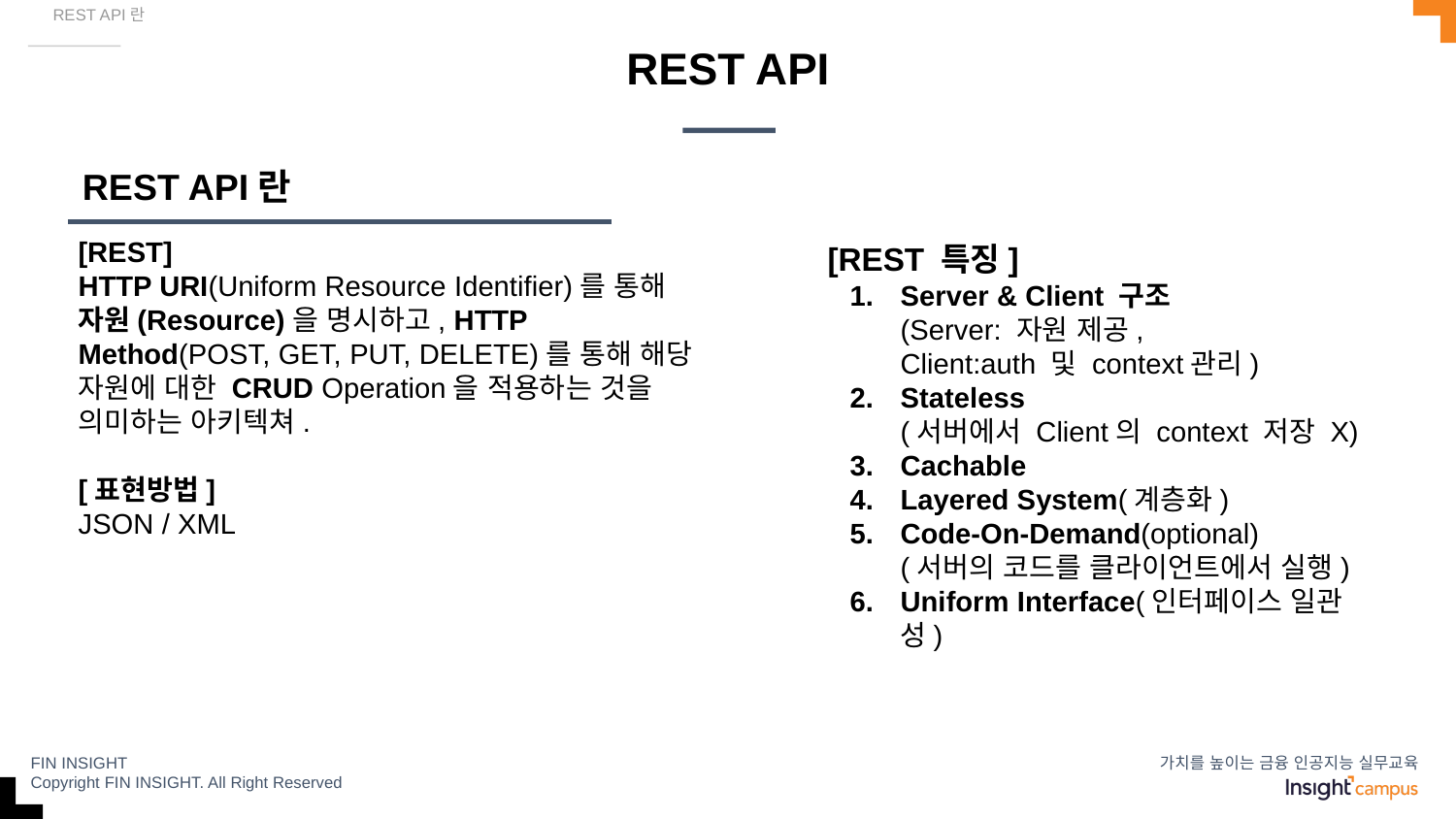

REST API란
# REST API

REST API란
[REST]
HTTP URI(Uniform Resource Identifier)를 통해 자원(Resource)을 명시하고, HTTP Method(POST, GET, PUT, DELETE)를 통해 해당 자원에 대한 CRUD Operation을 적용하는 것을 의미하는 아키텍쳐.

[표현방법]
JSON / XML

[REST 특징]
Server & Client 구조
(Server: 자원 제공,
Client:auth 및 context관리)
Stateless
(서버에서 Client의 context 저장 X)
Cachable
Layered System(계층화)
Code-On-Demand(optional)
(서버의 코드를 클라이언트에서 실행)
Uniform Interface(인터페이스 일관성)